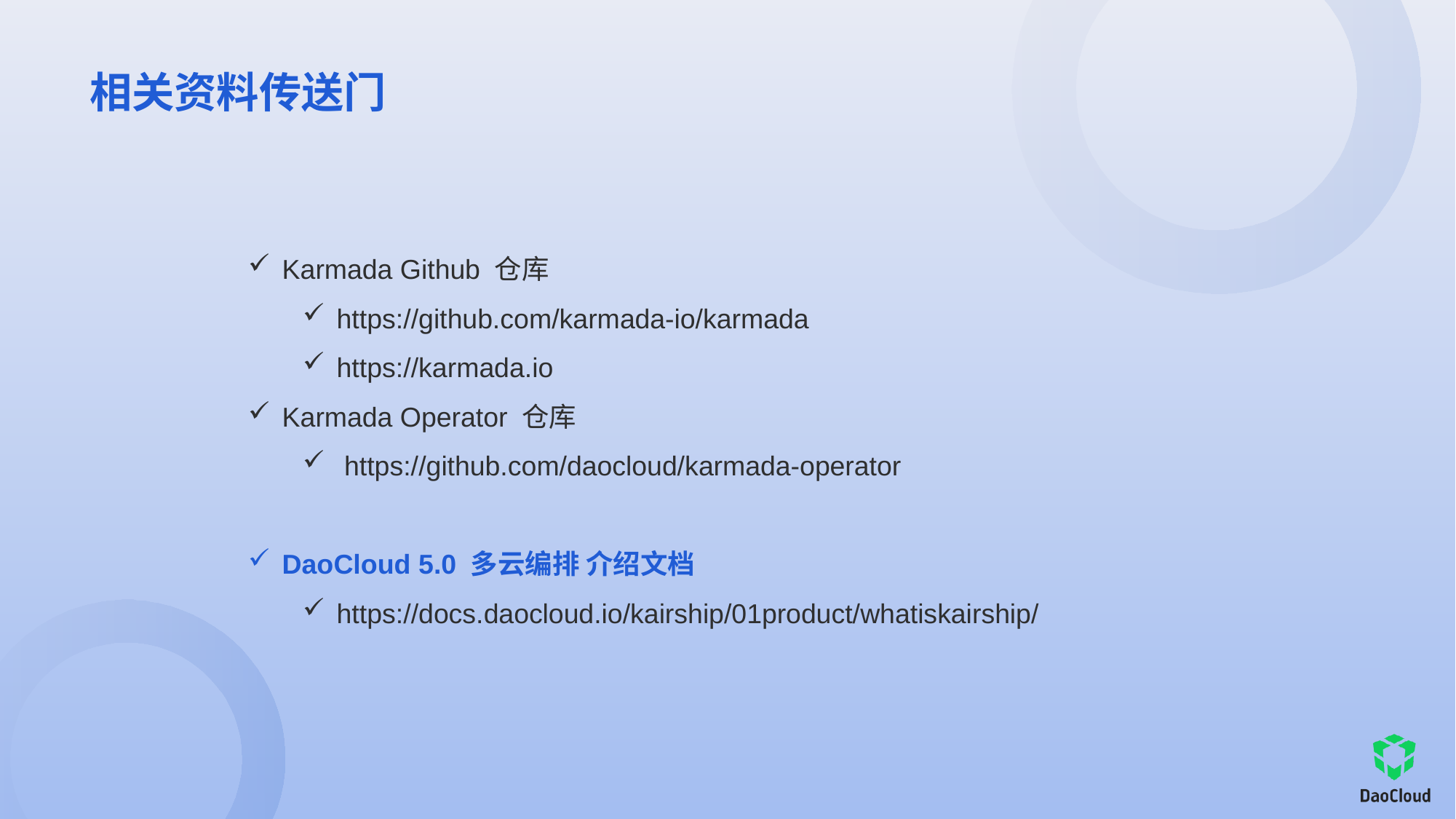

# 相关资料传送门
Karmada Github 仓库
https://github.com/karmada-io/karmada
https://karmada.io
Karmada Operator 仓库
 https://github.com/daocloud/karmada-operator

DaoCloud 5.0 多云编排 介绍文档
https://docs.daocloud.io/kairship/01product/whatiskairship/